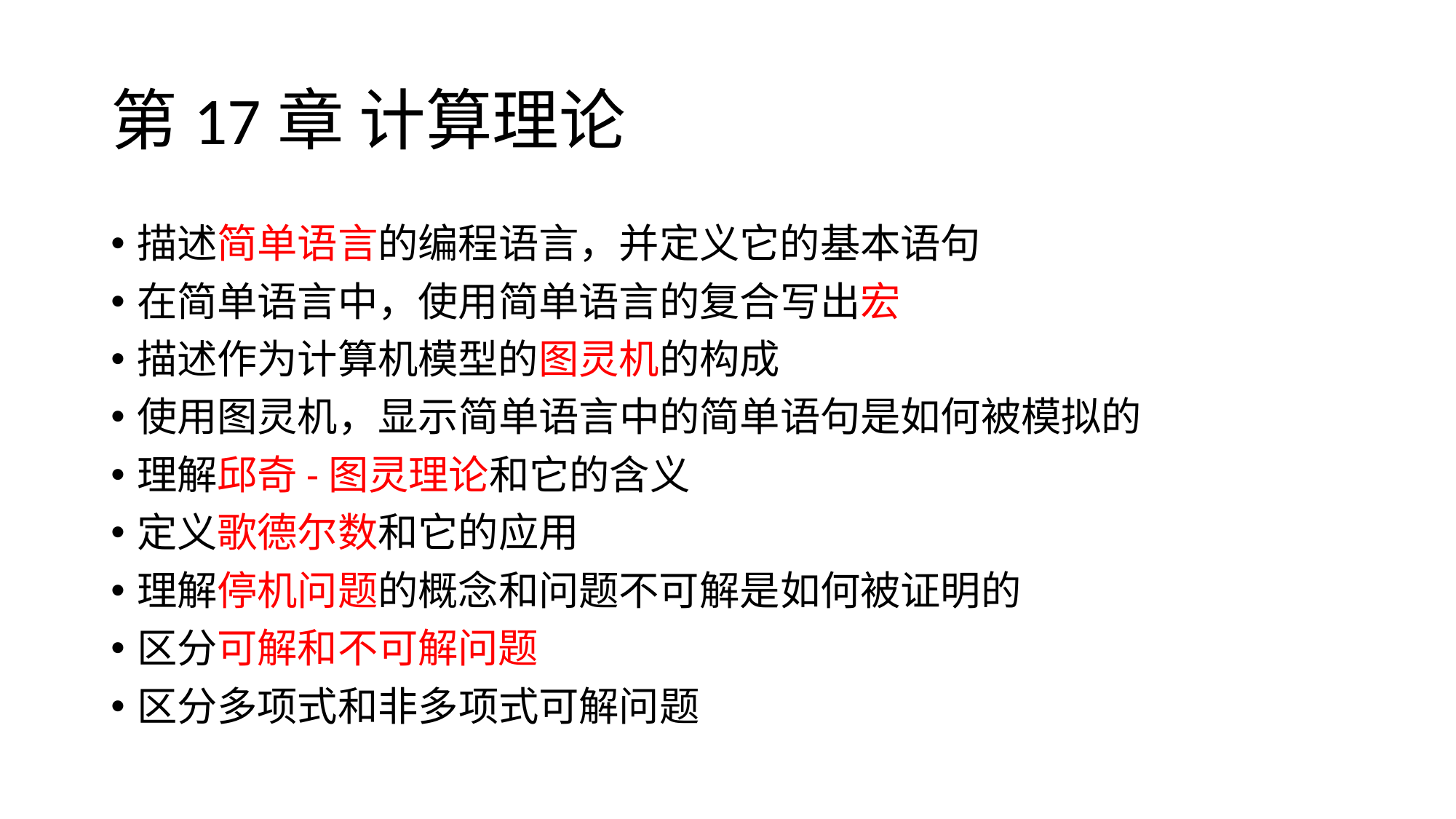

# 第17章 计算理论
描述简单语言的编程语言，并定义它的基本语句
在简单语言中，使用简单语言的复合写出宏
描述作为计算机模型的图灵机的构成
使用图灵机，显示简单语言中的简单语句是如何被模拟的
理解邱奇-图灵理论和它的含义
定义歌德尔数和它的应用
理解停机问题的概念和问题不可解是如何被证明的
区分可解和不可解问题
区分多项式和非多项式可解问题